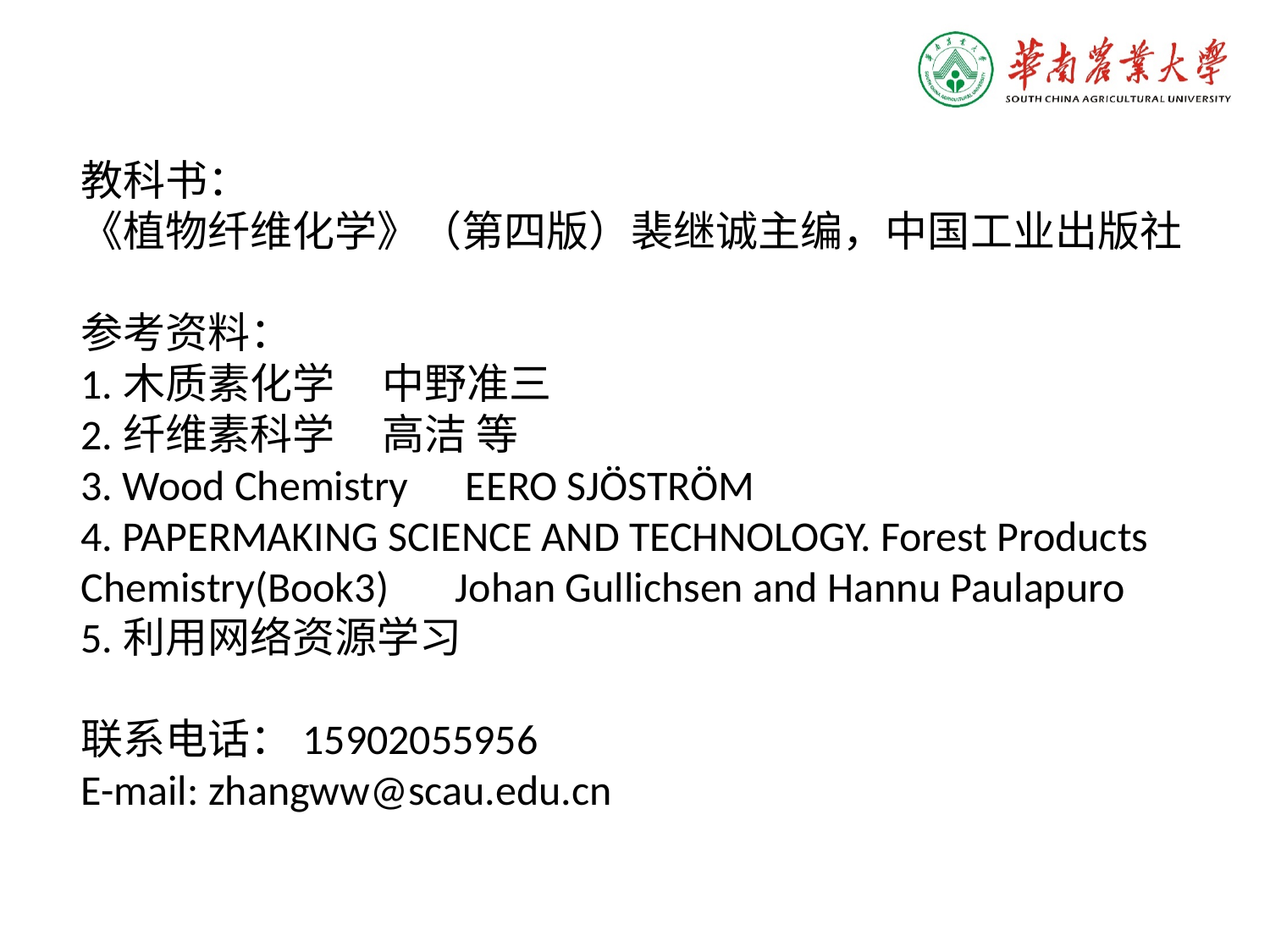

教科书：
《植物纤维化学》（第四版）裴继诚主编，中国工业出版社

参考资料：
1.木质素化学     中野准三
2.纤维素科学     高洁 等
3. Wood Chemistry      EERO SJÖSTRÖM
4. PAPERMAKING SCIENCE AND TECHNOLOGY. Forest Products Chemistry(Book3)       Johan Gullichsen and Hannu Paulapuro
5.利用网络资源学习

联系电话：15902055956
E-mail: zhangww@scau.edu.cn